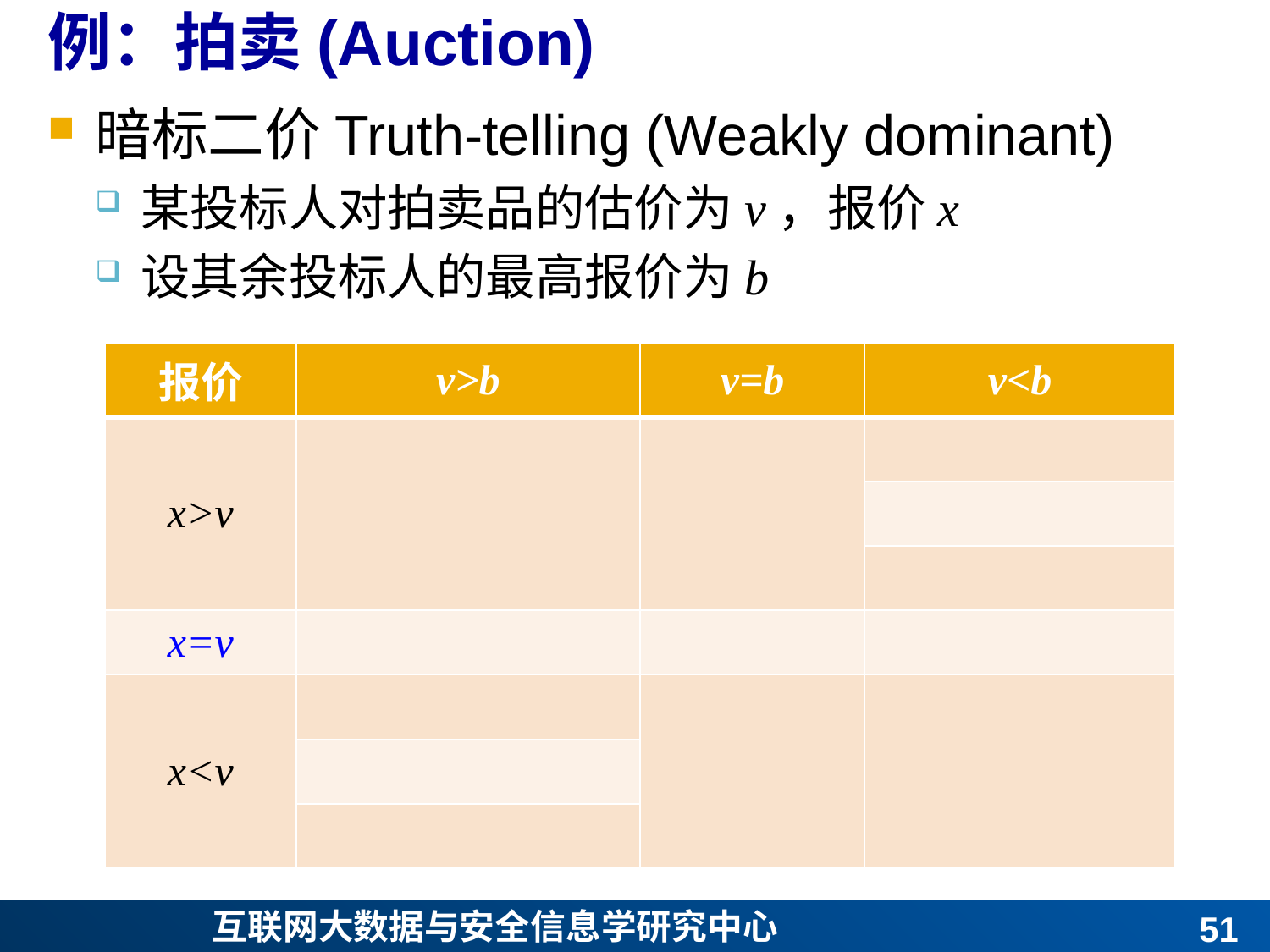

# 例：拍卖(Auction)
暗标二价Truth-telling (Weakly dominant)
某投标人对拍卖品的估价为v，报价x
设其余投标人的最高报价为b
| 报价 | v>b | v=b | v<b |
| --- | --- | --- | --- |
| x>v |  |  |  |
|  |  |  |  |
|  |  |  |  |
| x=v |  |  |  |
| x<v |  |  |  |
|  |  |  |  |
|  |  |  |  |
51